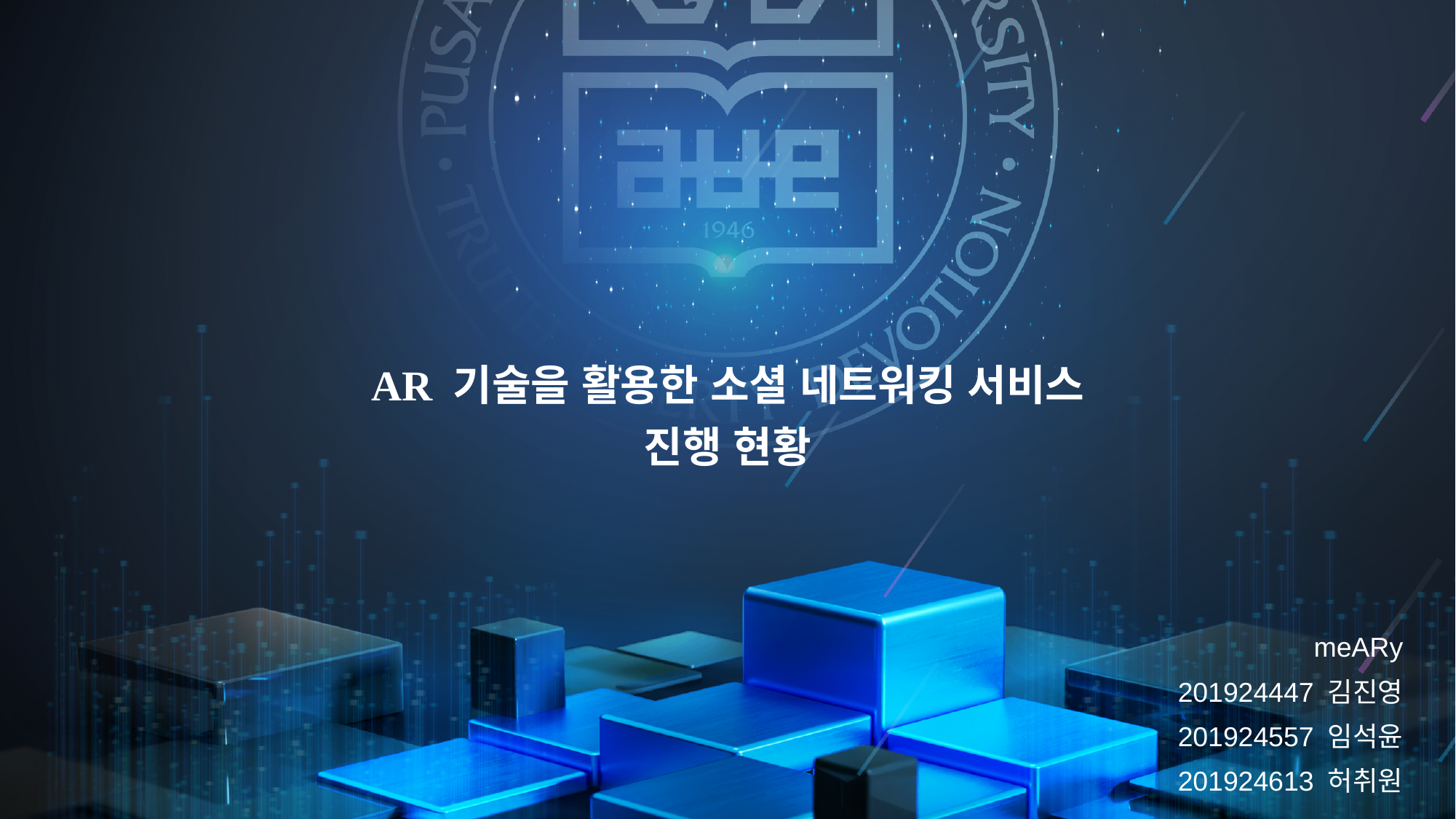

AR 기술을 활용한 소셜 네트워킹 서비스
진행 현황
meARy
201924447 김진영
201924557 임석윤
201924613 허취원